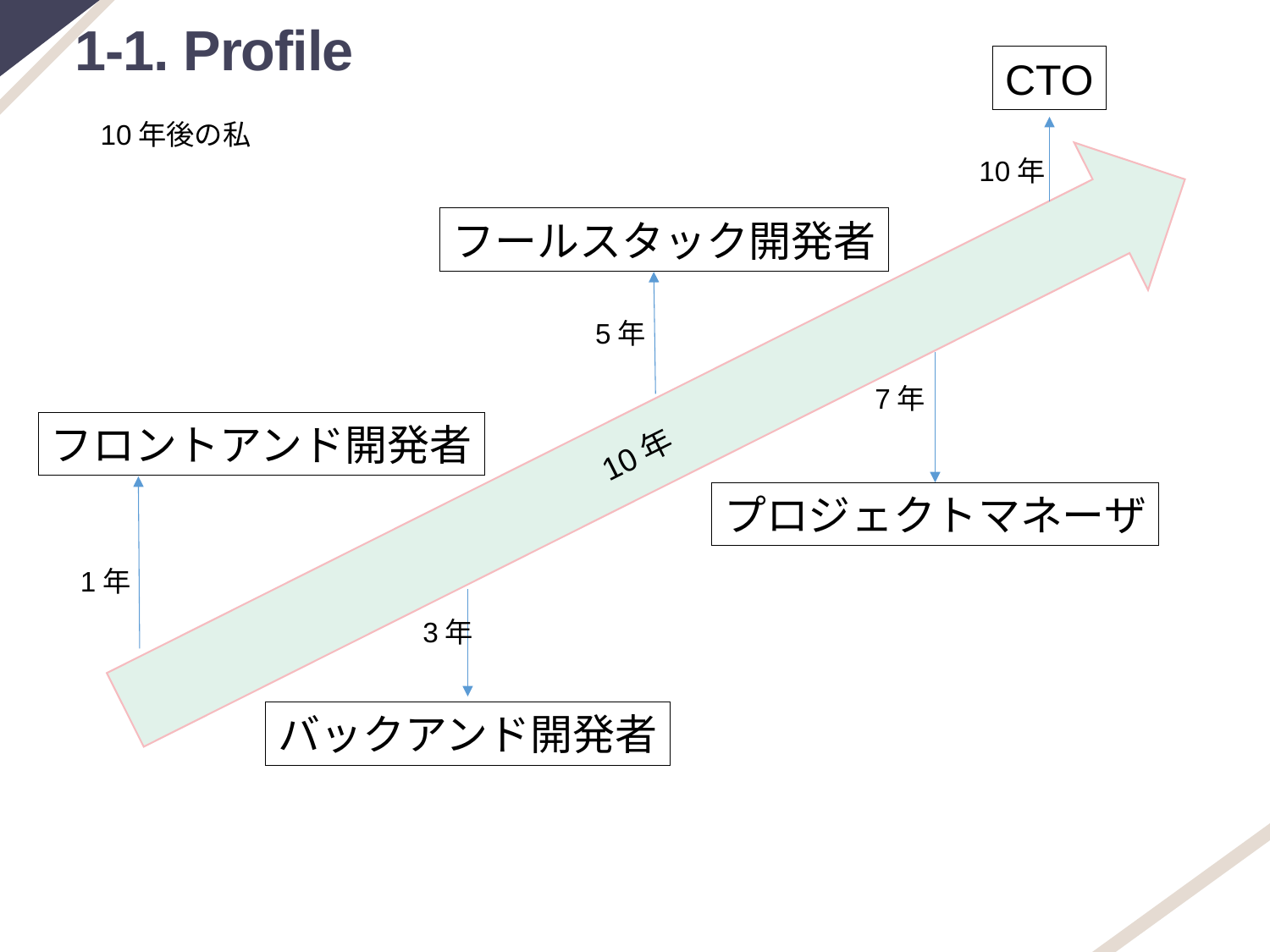

1-1. Profile
CTO
10年後の私
10年
フールスタック開発者
5年
10年
7年
フロントアンド開発者
プロジェクトマネーザ
1年
3年
バックアンド開発者